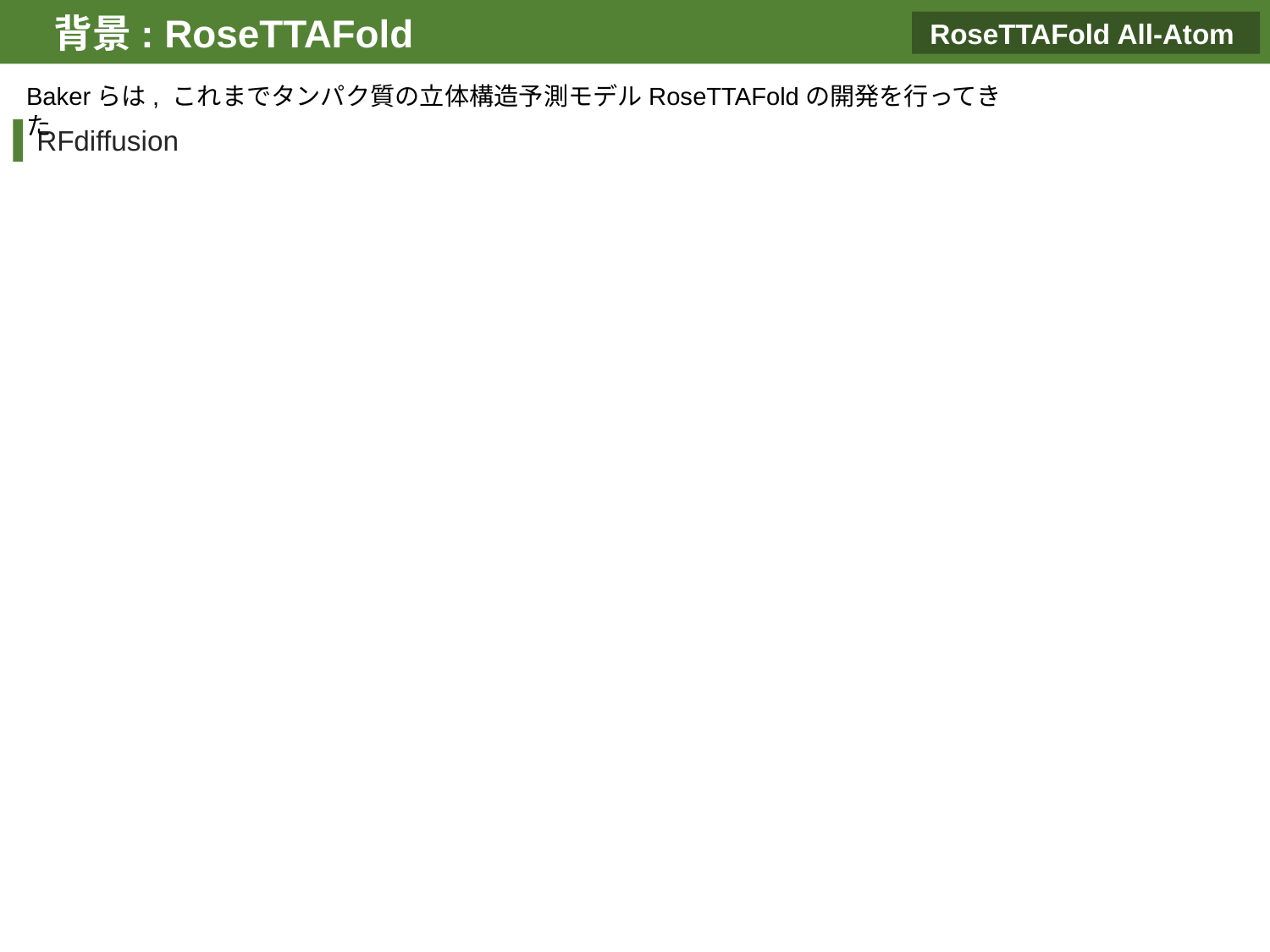

背景: RoseTTAFold
RoseTTAFold All-Atom
Bakerらは, これまでタンパク質の立体構造予測モデルRoseTTAFoldの開発を行ってきた
RFdiffusion